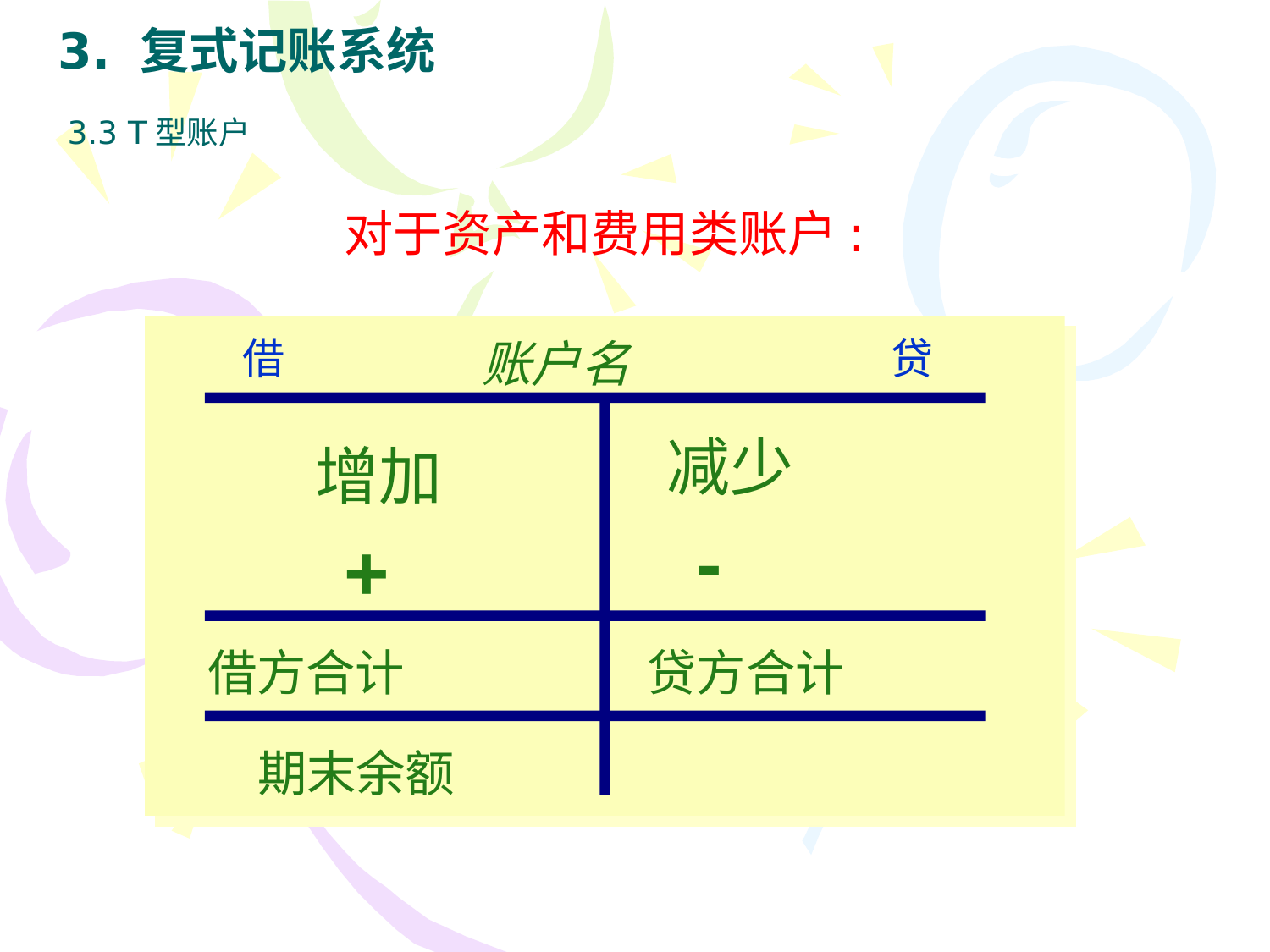

# 3. 复式记账系统
3.3 T型账户
对于资产和费用类账户:

借
账户名
贷

减少
增加
-
+

借方合计
贷方合计

期末余额
23